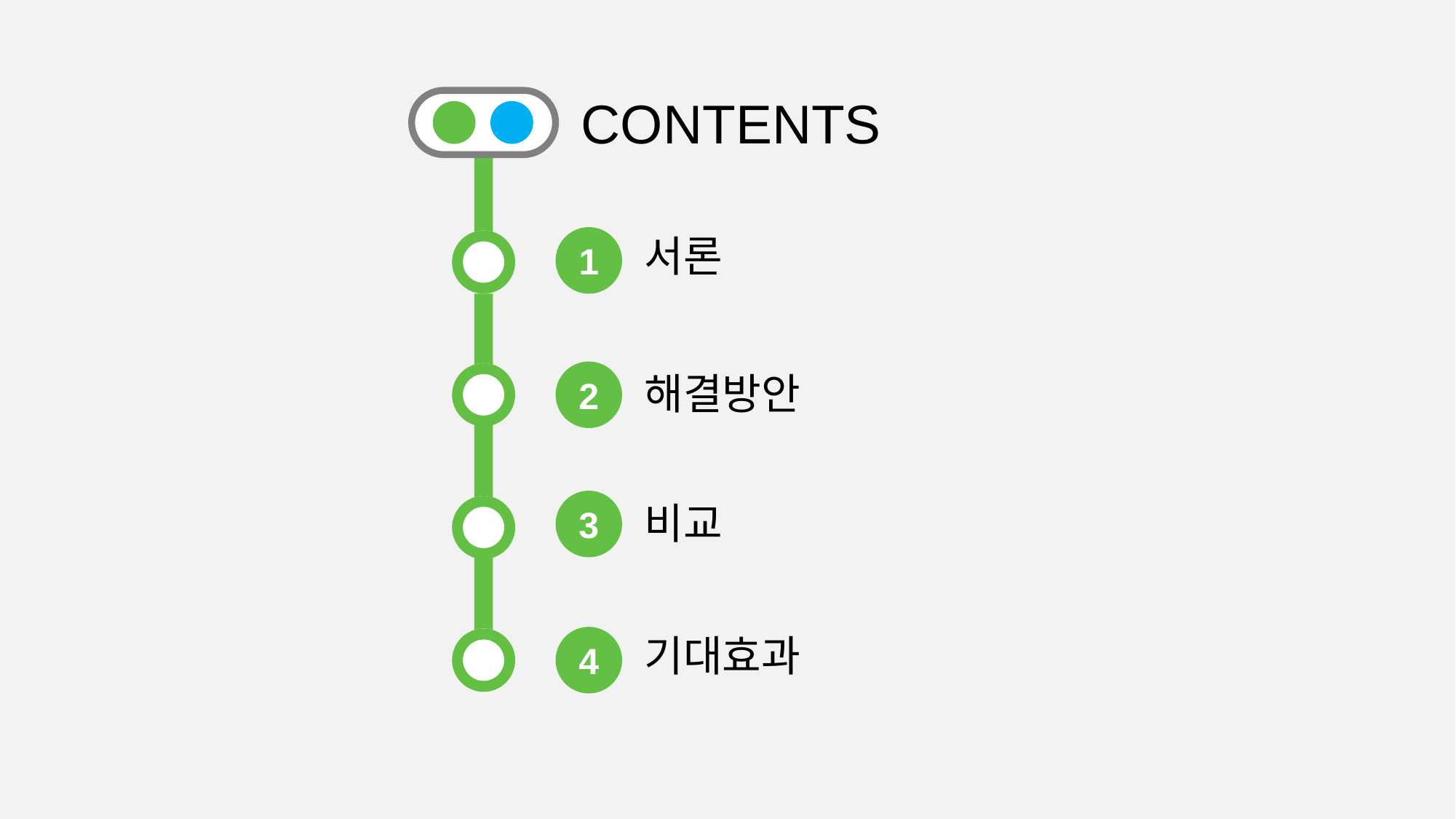

CONTENTS

서론
1

해결방안
2

3
비교

기대효과
4